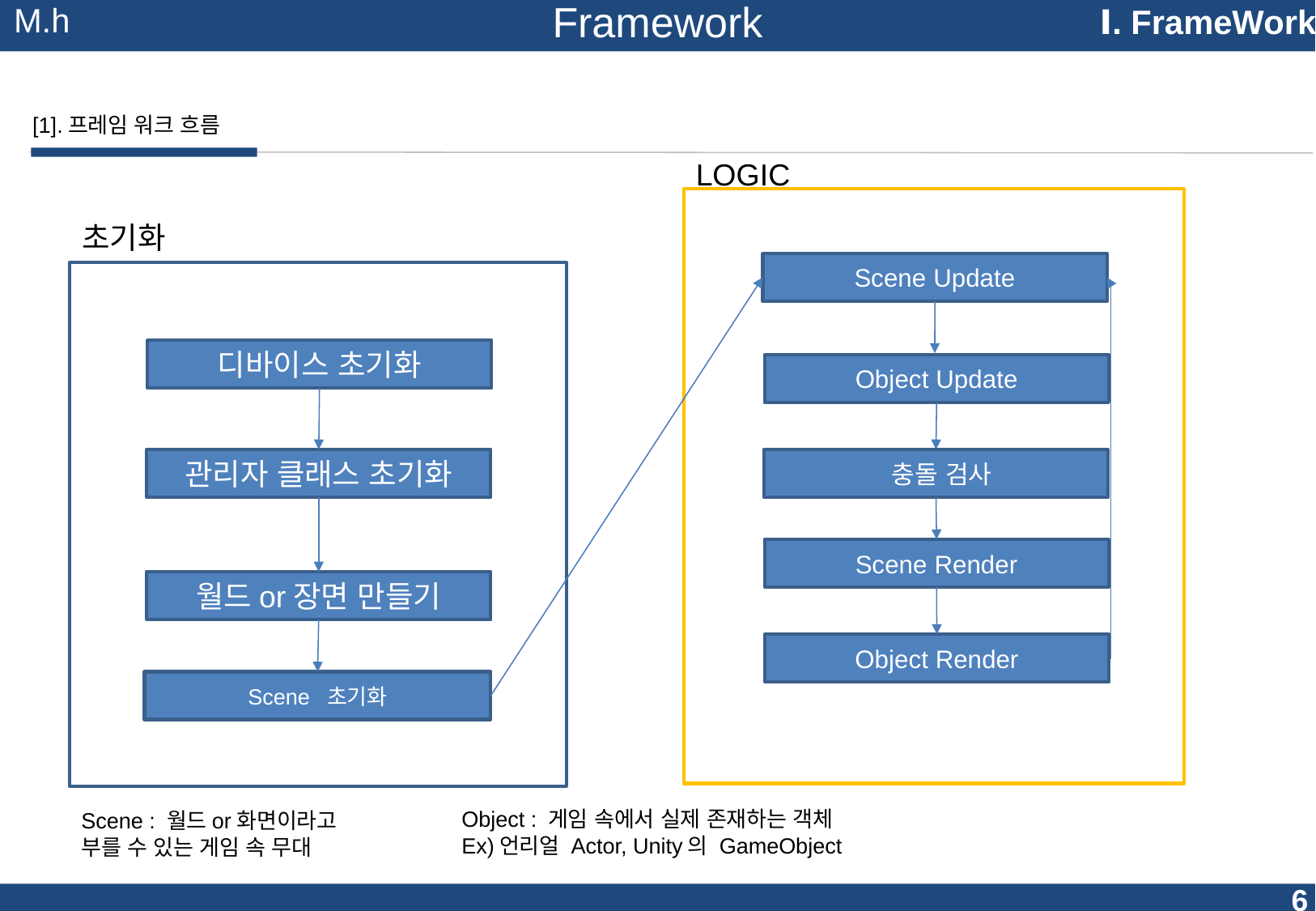

Framework
M.h
Ⅰ. FrameWork

[1].프레임 워크 흐름

LOGIC

초기화
Scene Update

디바이스 초기화
Object Update
관리자 클래스 초기화
 충돌 검사
Scene Render
월드or장면 만들기
Object Render
Scene  초기화
Object : 게임 속에서 실제 존재하는 객체
Ex)언리얼 Actor, Unity의 GameObject
Scene : 월드or화면이라고
부를 수 있는 게임 속 무대
6